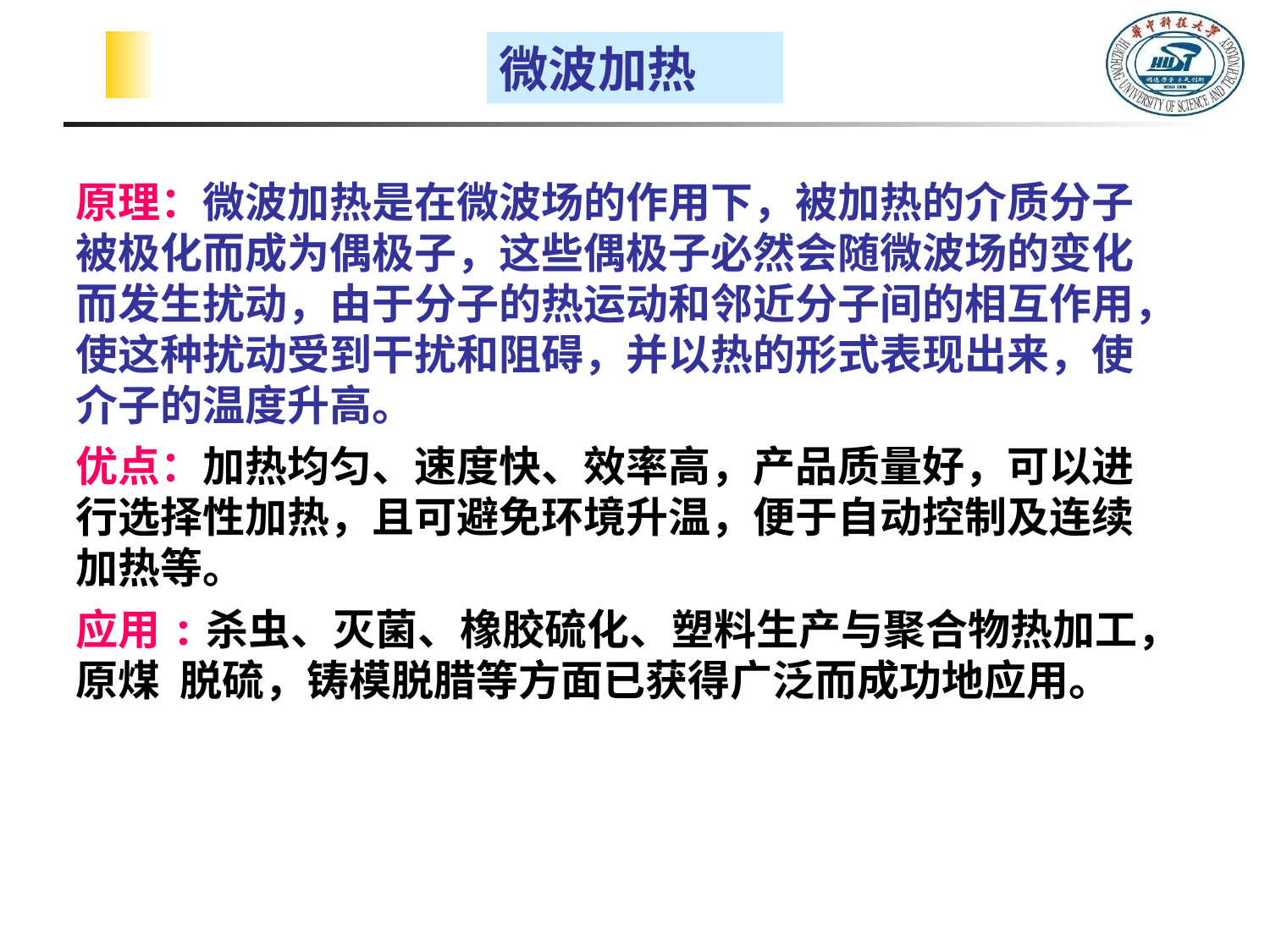

微波加热
原理：微波加热是在微波场的作用下，被加热的介质分子被极化而成为偶极子，这些偶极子必然会随微波场的变化而发生扰动，由于分子的热运动和邻近分子间的相互作用，使这种扰动受到干扰和阻碍，并以热的形式表现出来，使介子的温度升高。
优点：加热均匀、速度快、效率高，产品质量好，可以进行选择性加热，且可避免环境升温，便于自动控制及连续加热等。
应用:杀虫、灭菌、橡胶硫化、塑料生产与聚合物热加工，原煤  脱硫，铸模脱腊等方面已获得广泛而成功地应用。